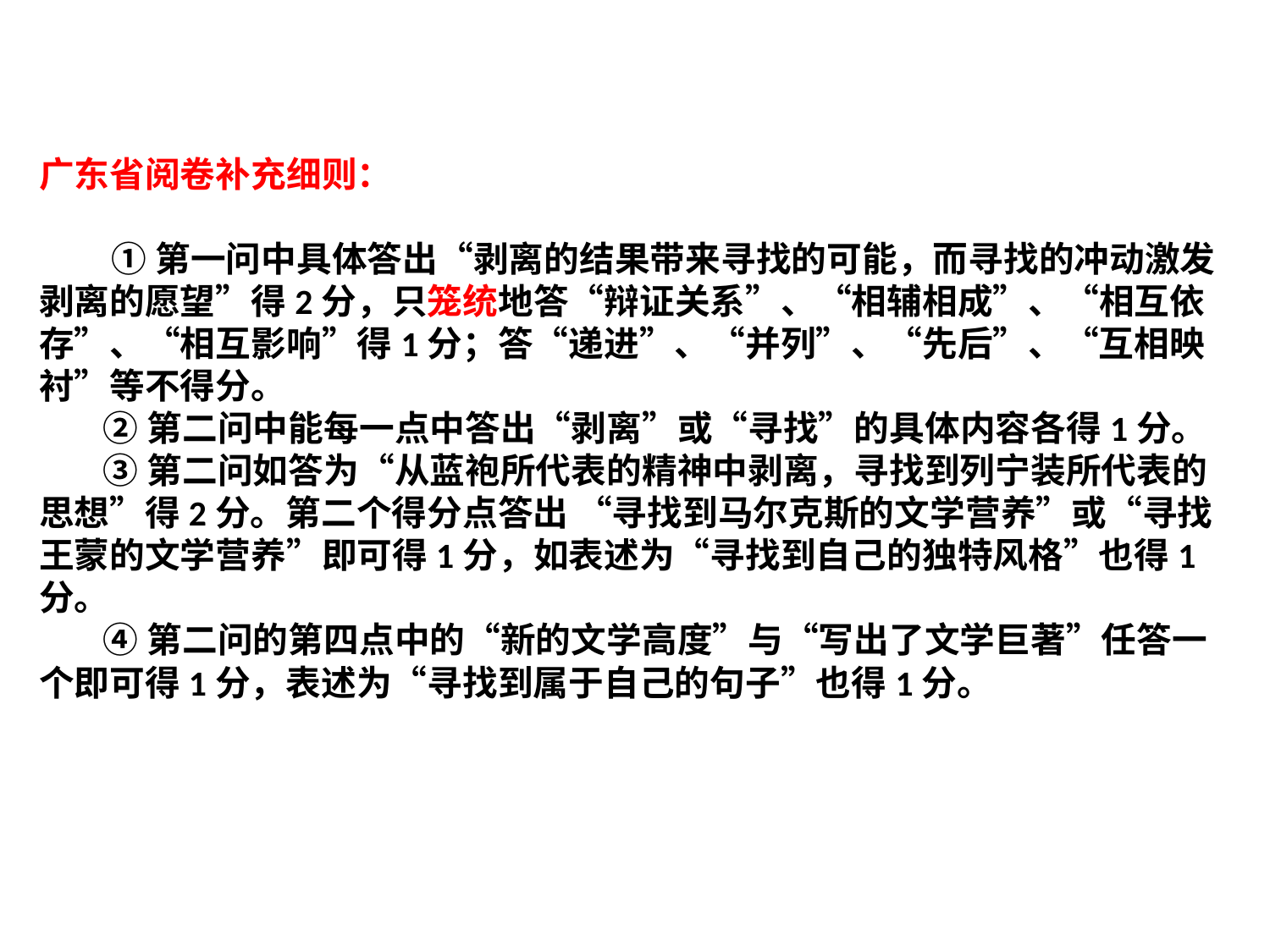

广东省阅卷补充细则：

         ①第一问中具体答出“剥离的结果带来寻找的可能，而寻找的冲动激发剥离的愿望”得2分，只笼统地答“辩证关系”、“相辅相成”、“相互依存”、“相互影响”得1分；答“递进”、“并列”、“先后”、“互相映衬”等不得分。
        ②第二问中能每一点中答出“剥离”或“寻找”的具体内容各得1分。
        ③第二问如答为“从蓝袍所代表的精神中剥离，寻找到列宁装所代表的思想”得2分。第二个得分点答出 “寻找到马尔克斯的文学营养”或“寻找王蒙的文学营养”即可得1分，如表述为“寻找到自己的独特风格”也得1分。
        ④第二问的第四点中的“新的文学高度”与“写出了文学巨著”任答一个即可得1分，表述为“寻找到属于自己的句子”也得1分。